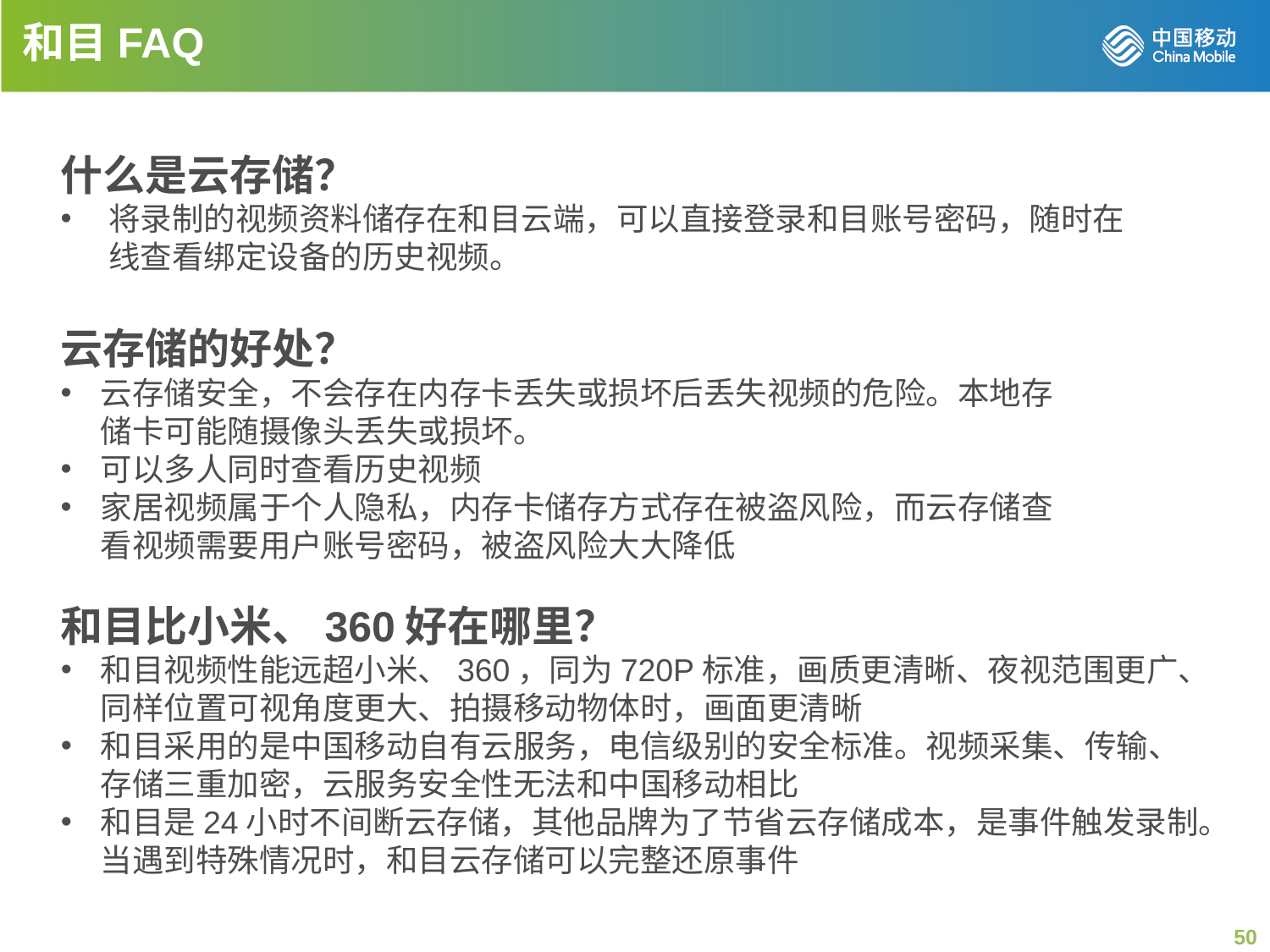

和目FAQ
什么是云存储？
将录制的视频资料储存在和目云端，可以直接登录和目账号密码，随时在线查看绑定设备的历史视频。
云存储的好处？
云存储安全，不会存在内存卡丢失或损坏后丢失视频的危险。本地存储卡可能随摄像头丢失或损坏。
可以多人同时查看历史视频
家居视频属于个人隐私，内存卡储存方式存在被盗风险，而云存储查看视频需要用户账号密码，被盗风险大大降低

和目比小米、360好在哪里？
和目视频性能远超小米、360，同为720P标准，画质更清晰、夜视范围更广、同样位置可视角度更大、拍摄移动物体时，画面更清晰
和目采用的是中国移动自有云服务，电信级别的安全标准。视频采集、传输、存储三重加密，云服务安全性无法和中国移动相比
和目是24小时不间断云存储，其他品牌为了节省云存储成本，是事件触发录制。当遇到特殊情况时，和目云存储可以完整还原事件